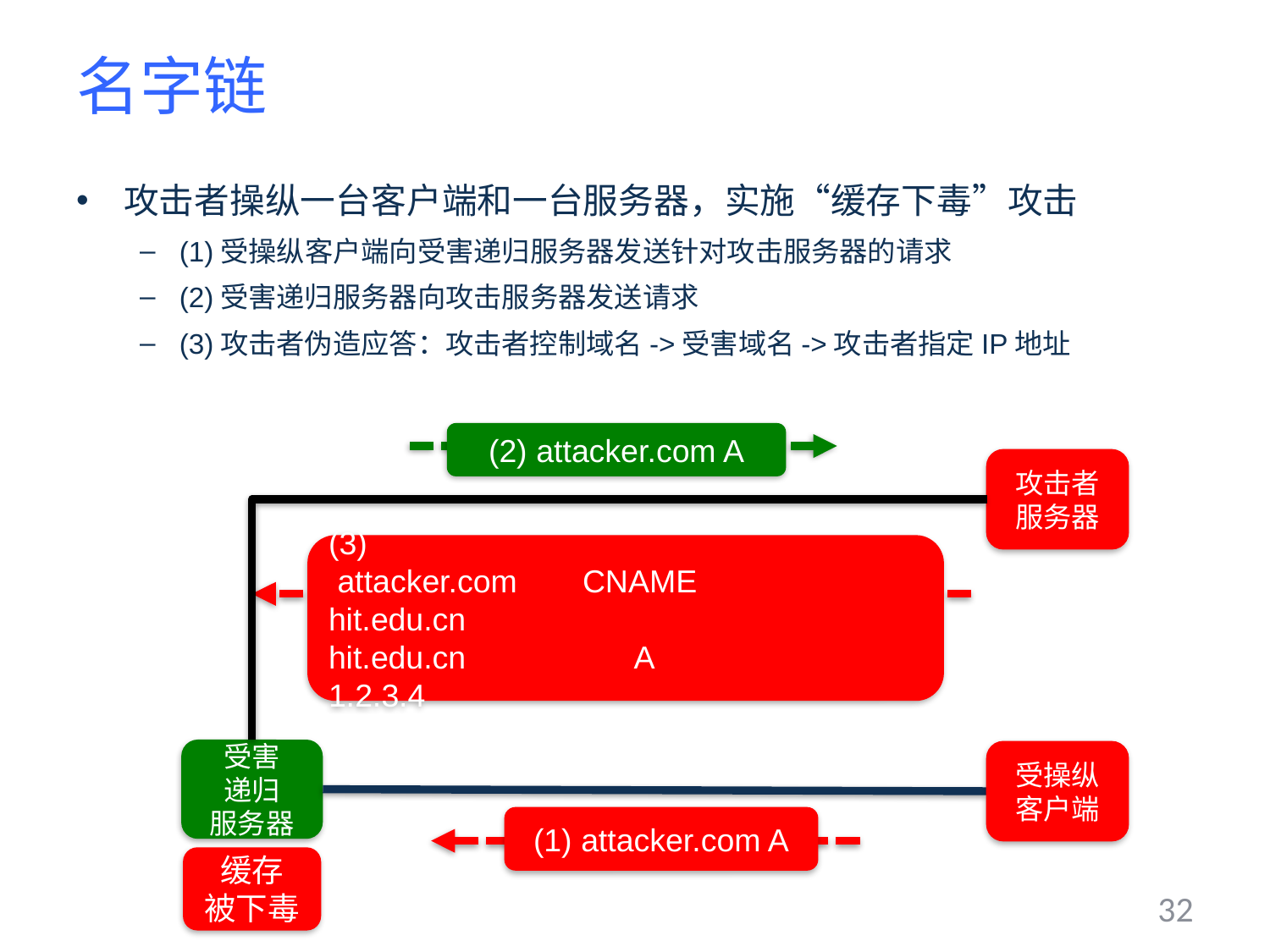

# 名字链
攻击者操纵一台客户端和一台服务器，实施“缓存下毒”攻击
(1)受操纵客户端向受害递归服务器发送针对攻击服务器的请求
(2)受害递归服务器向攻击服务器发送请求
(3)攻击者伪造应答：攻击者控制域名->受害域名->攻击者指定IP地址

(2) attacker.com A
攻击者
服务器
(3)
 attacker.com	CNAME		hit.edu.cn
hit.edu.cn	      A           	      1.2.3.4
受害
递归
服务器
受操纵
客户端
attacker.com A
缓存
被下毒
32